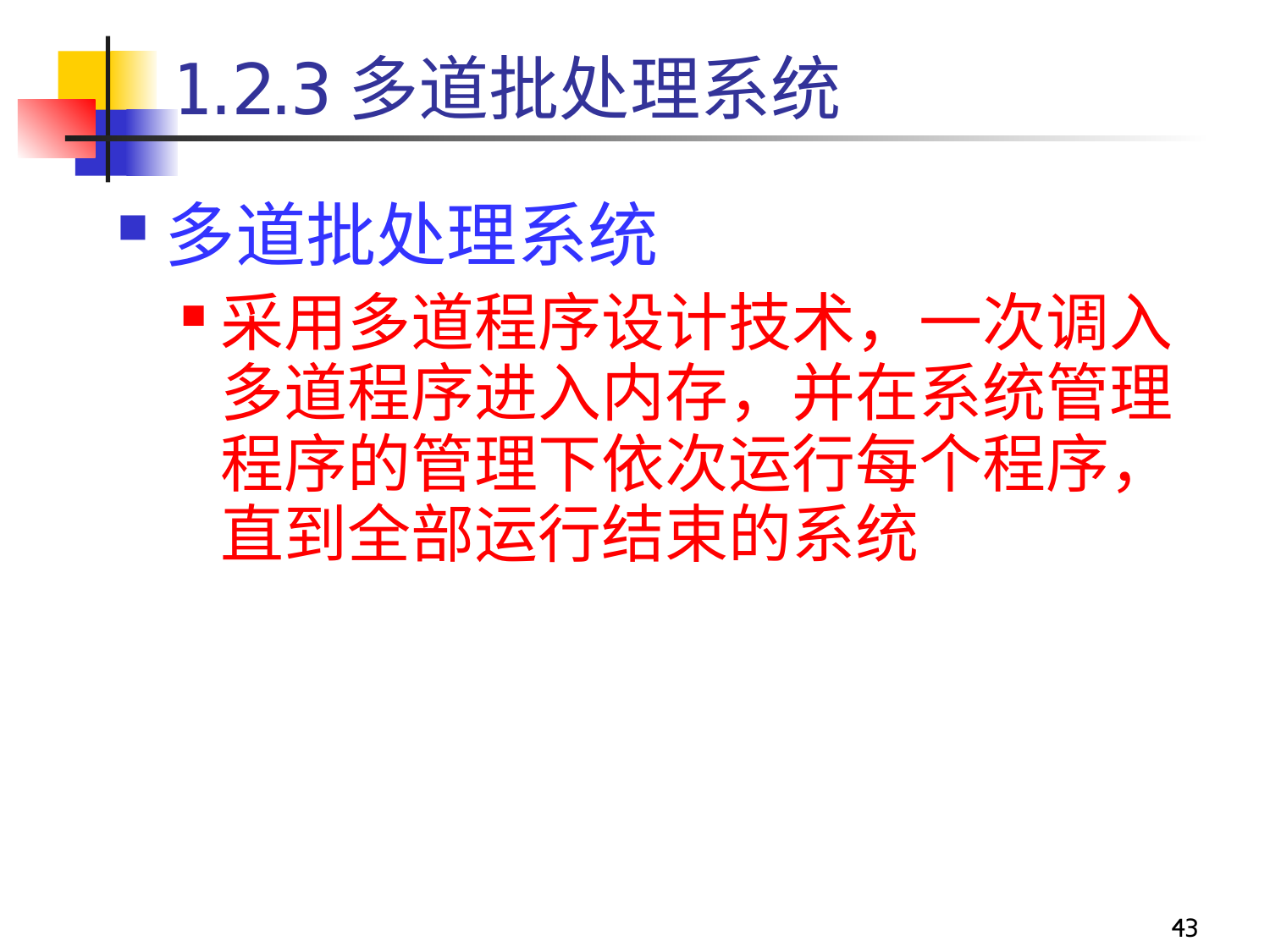

1.2.3多道批处理系统
多道批处理系统
采用多道程序设计技术，一次调入多道程序进入内存，并在系统管理程序的管理下依次运行每个程序，直到全部运行结束的系统
43